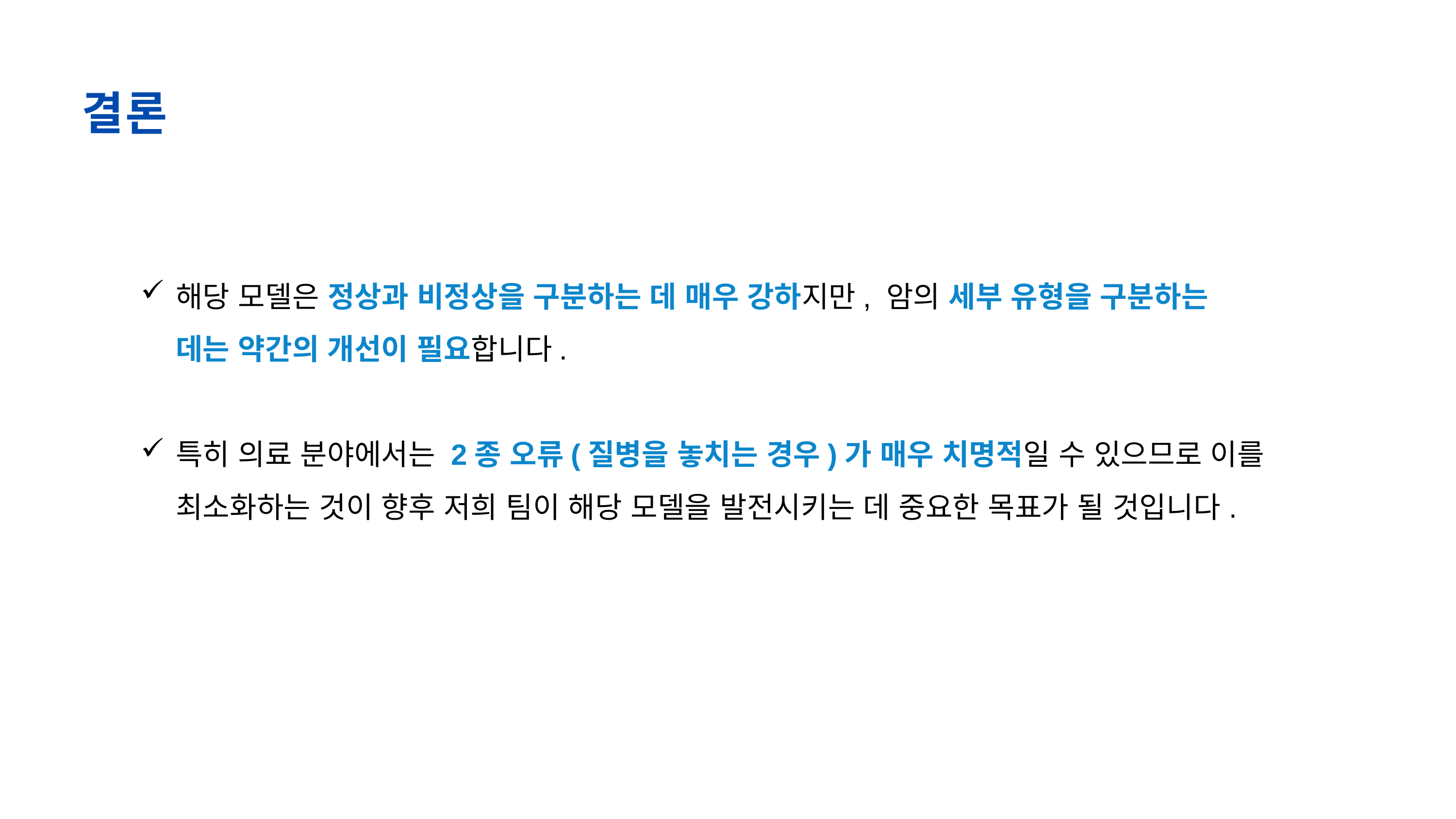

결론

해당 모델은 정상과 비정상을 구분하는 데 매우 강하지만, 암의 세부 유형을 구분하는 데는 약간의 개선이 필요합니다.

특히 의료 분야에서는 2종 오류(질병을 놓치는 경우)가 매우 치명적일 수 있으므로 이를 최소화하는 것이 향후 저희 팀이 해당 모델을 발전시키는 데 중요한 목표가 될 것입니다.